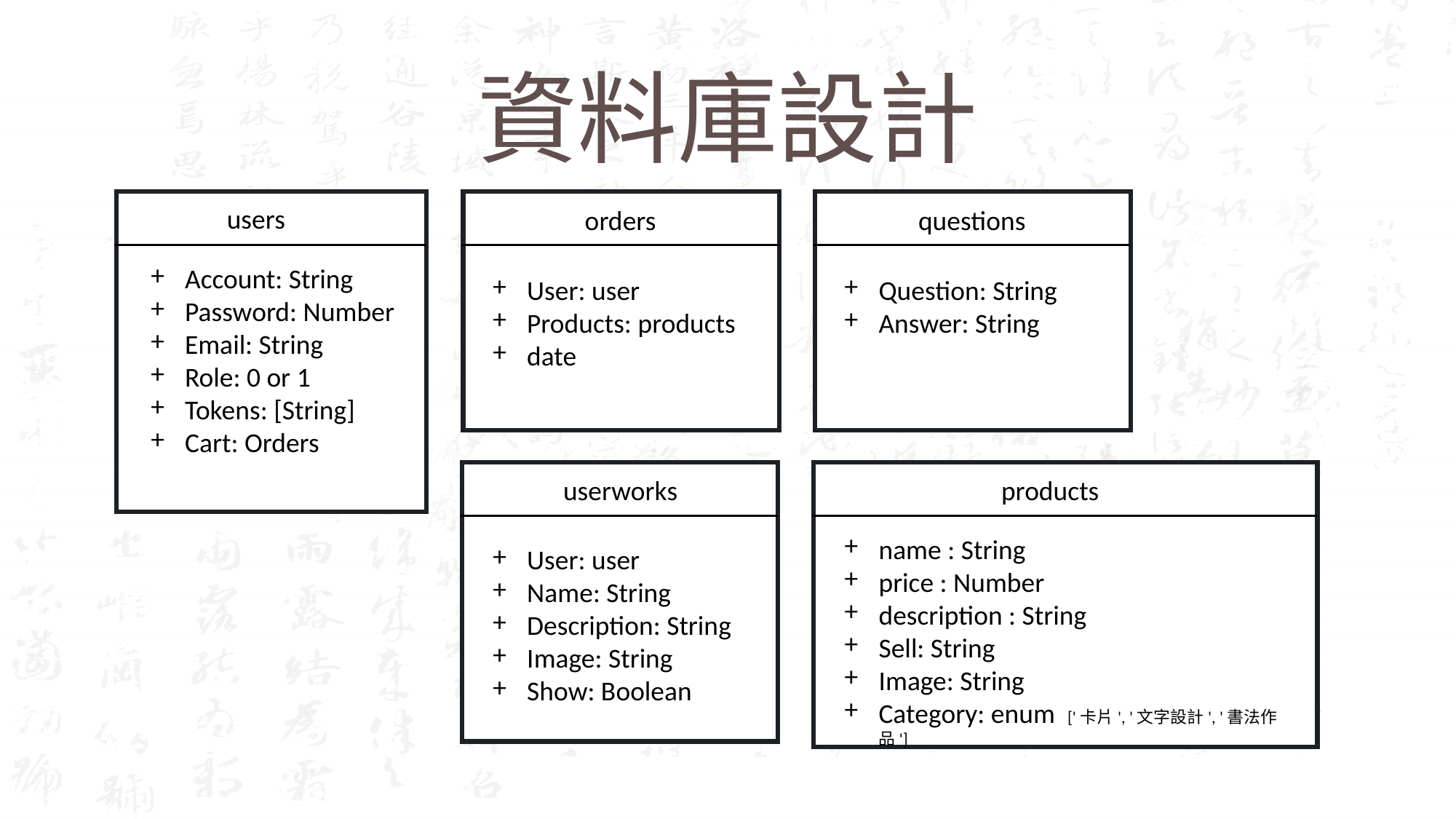

# 資料庫設計

users
orders
questions
Account: String
Password: Number
Email: String
Role: 0 or 1
Tokens: [String]
Cart: Orders
User: user
Products: products
date
Question: String
Answer: String

userworks
products
name : String
price : Number
description : String
Sell: String
Image: String
Category: enum  ['卡片', '文字設計', '書法作品']
User: user
Name: String
Description: String
Image: String
Show: Boolean